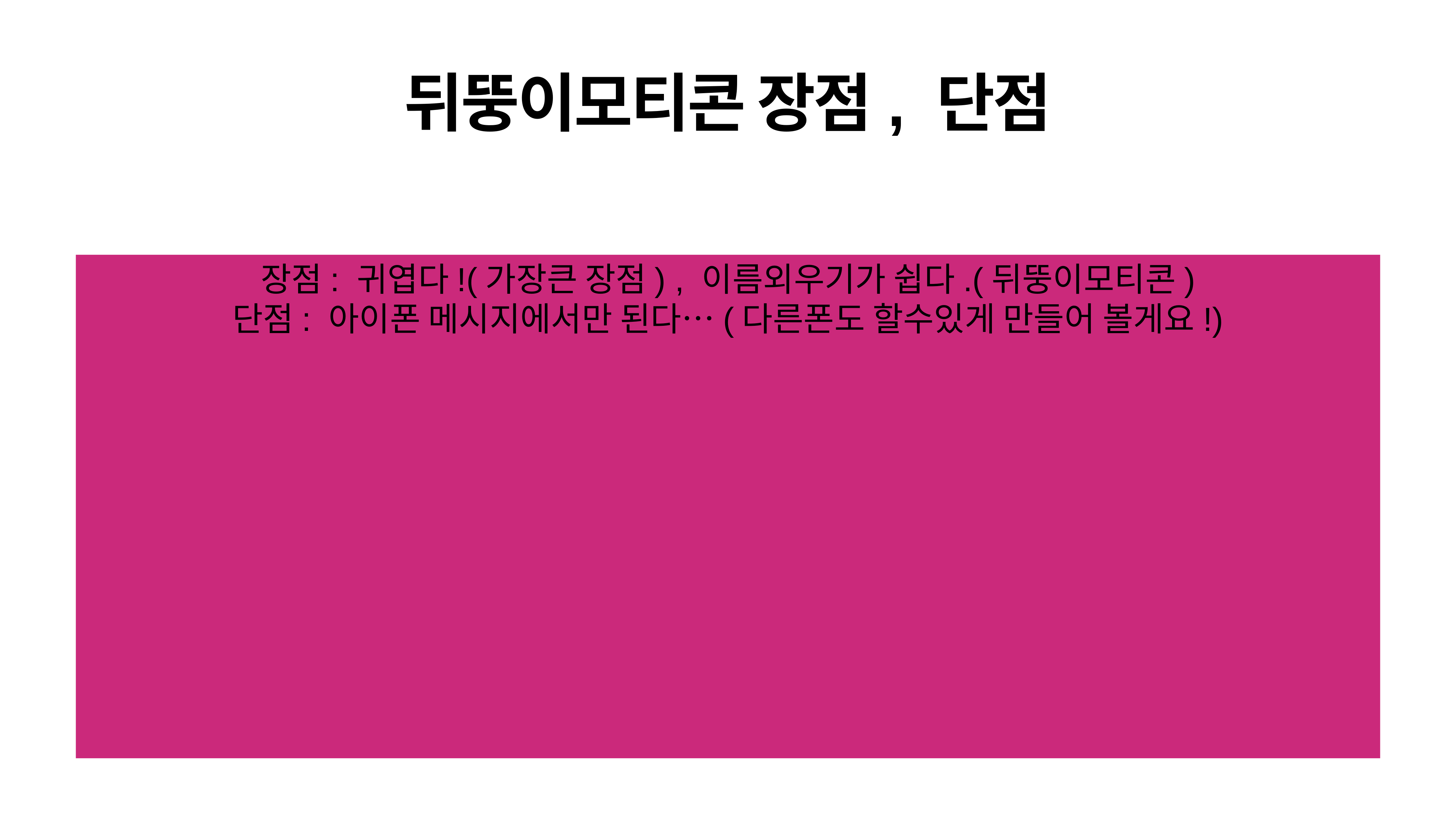

# 뒤뚱이모티콘 장점, 단점

장점: 귀엽다!(가장큰 장점) , 이름외우기가 쉽다.(뒤뚱이모티콘)
단점: 아이폰 메시지에서만 된다…(다른폰도 할수있게 만들어 볼게요!)